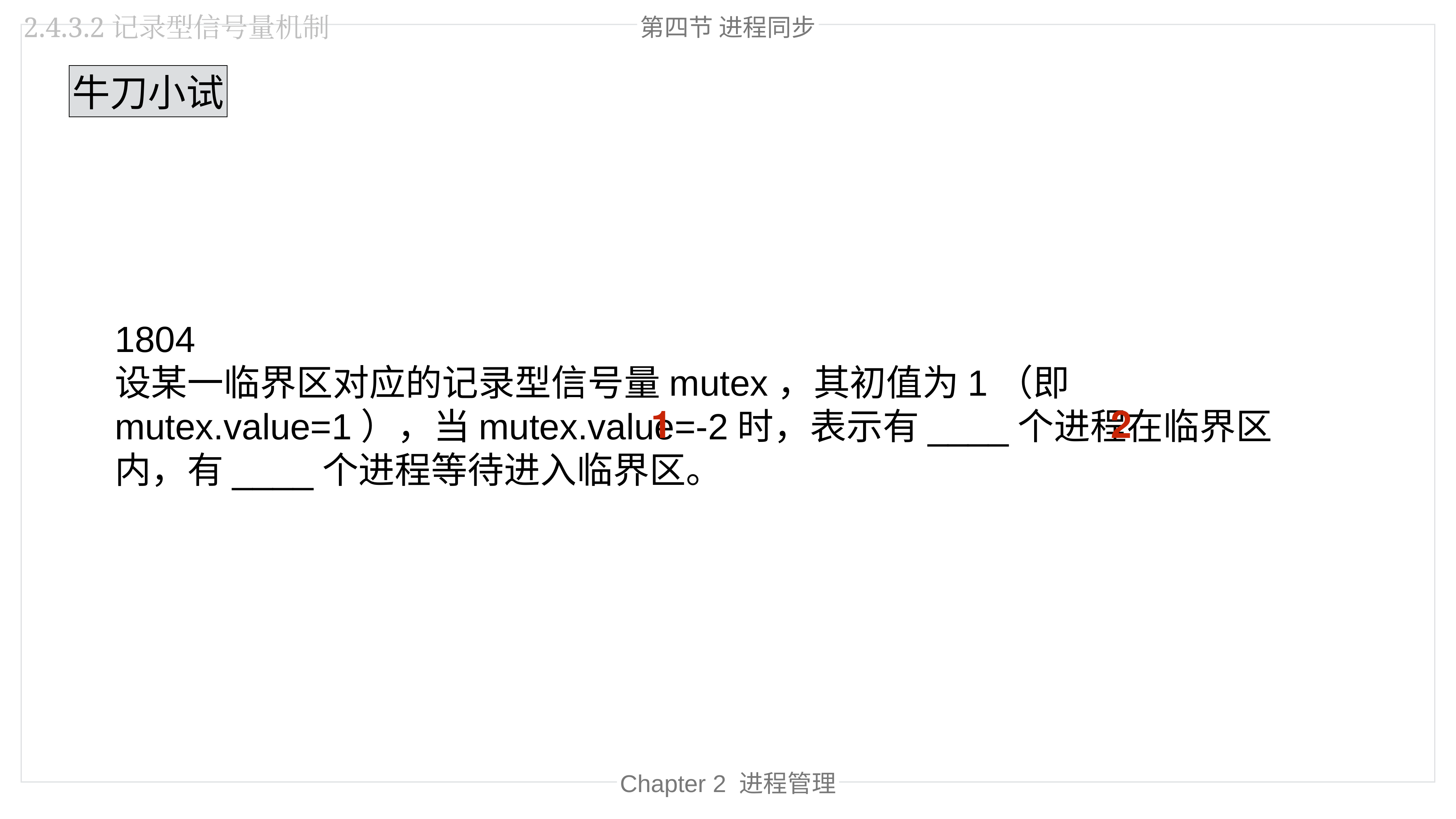

第四节 进程同步
2.4.3.2记录型信号量机制

牛刀小试
1804
设某一临界区对应的记录型信号量mutex，其初值为1（即mutex.value=1），当mutex.value=-2时，表示有____个进程在临界区内，有____个进程等待进入临界区。
1
2
Chapter 2 进程管理